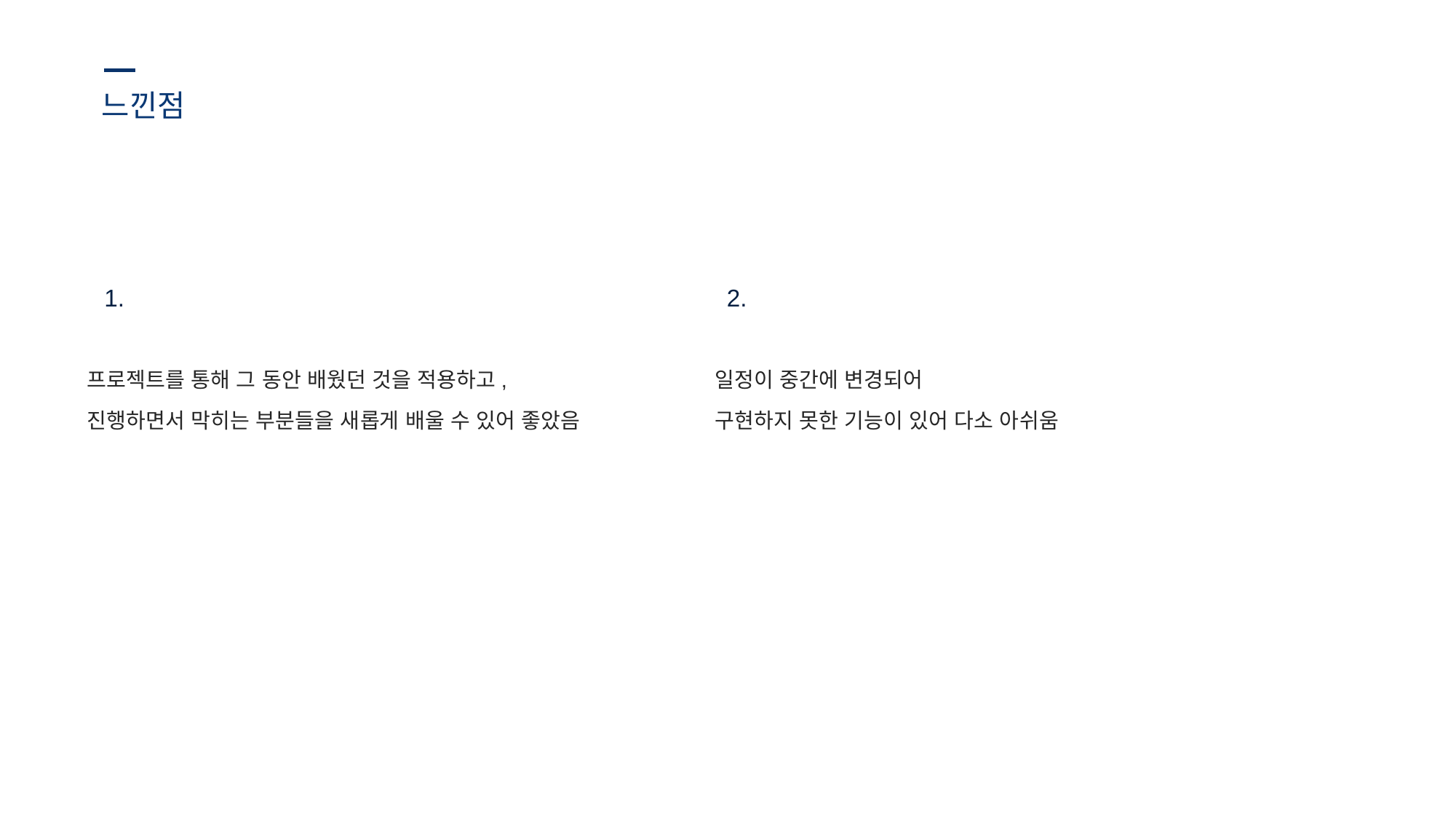

느낀점
1.
2.
프로젝트를 통해 그 동안 배웠던 것을 적용하고,
진행하면서 막히는 부분들을 새롭게 배울 수 있어 좋았음
일정이 중간에 변경되어
구현하지 못한 기능이 있어 다소 아쉬움